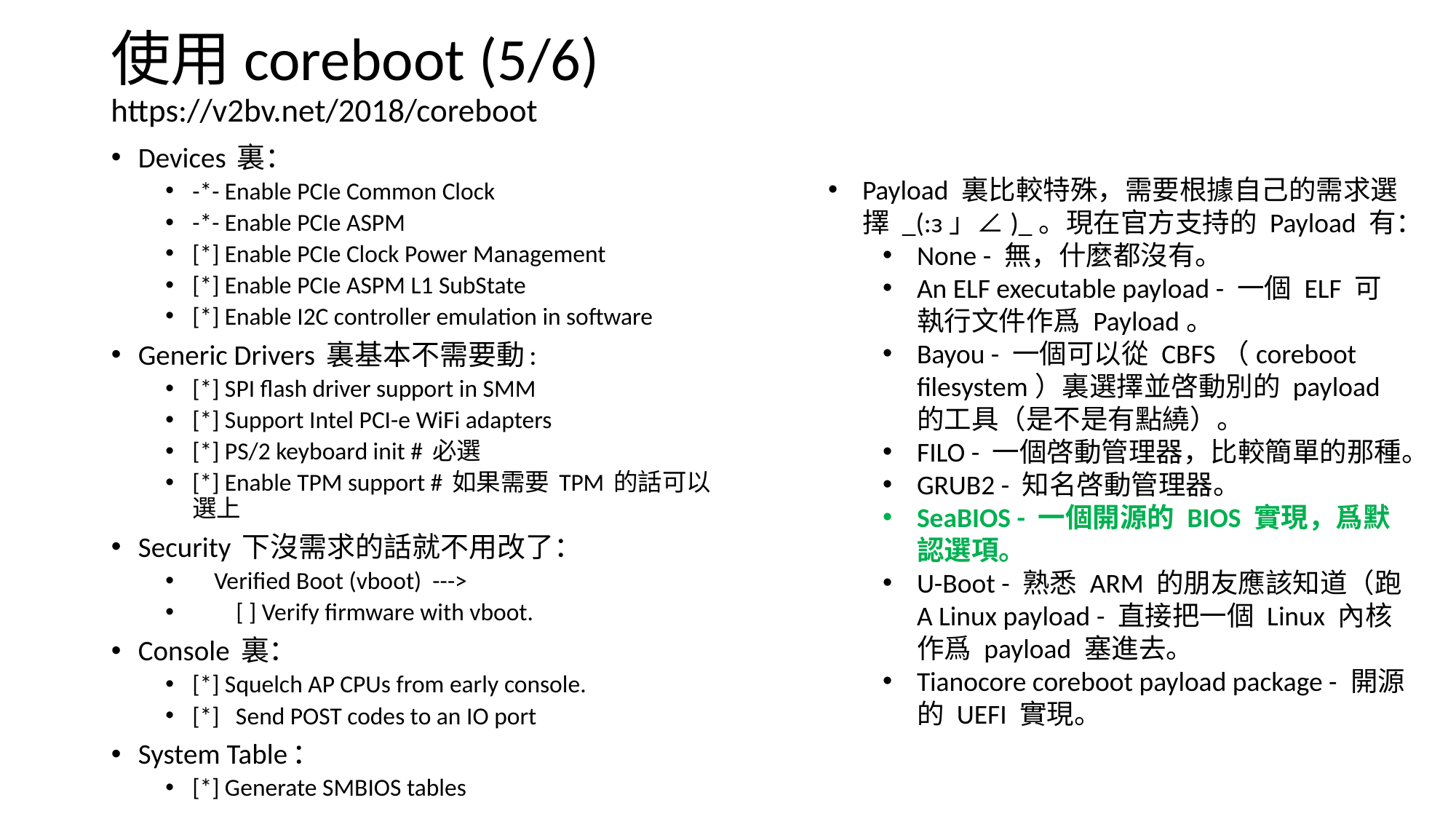

# 使用coreboot (5/6) https://v2bv.net/2018/coreboot

Devices 裏：
-*- Enable PCIe Common Clock
-*- Enable PCIe ASPM
[*] Enable PCIe Clock Power Management
[*] Enable PCIe ASPM L1 SubState
[*] Enable I2C controller emulation in software
Generic Drivers 裏基本不需要動:
[*] SPI flash driver support in SMM
[*] Support Intel PCI-e WiFi adapters
[*] PS/2 keyboard init # 必選
[*] Enable TPM support # 如果需要 TPM 的話可以選上
Security 下沒需求的話就不用改了：
    Verified Boot (vboot)  --->
        [ ] Verify firmware with vboot.
Console 裏：
[*] Squelch AP CPUs from early console.
[*]   Send POST codes to an IO port
System Table：
[*] Generate SMBIOS tables
Payload 裏比較特殊，需要根據自己的需求選擇 _(:з」∠)_。現在官方支持的 Payload 有：
None - 無，什麼都沒有。
An ELF executable payload - 一個 ELF 可執行文件作爲 Payload。
Bayou - 一個可以從 CBFS（coreboot filesystem）裏選擇並啓動別的 payload 的工具（是不是有點繞）。
FILO - 一個啓動管理器，比較簡單的那種。
GRUB2 - 知名啓動管理器。
SeaBIOS - 一個開源的 BIOS 實現，爲默認選項。
U-Boot - 熟悉 ARM 的朋友應該知道（跑A Linux payload - 直接把一個 Linux 內核作爲 payload 塞進去。
Tianocore coreboot payload package - 開源的 UEFI 實現。